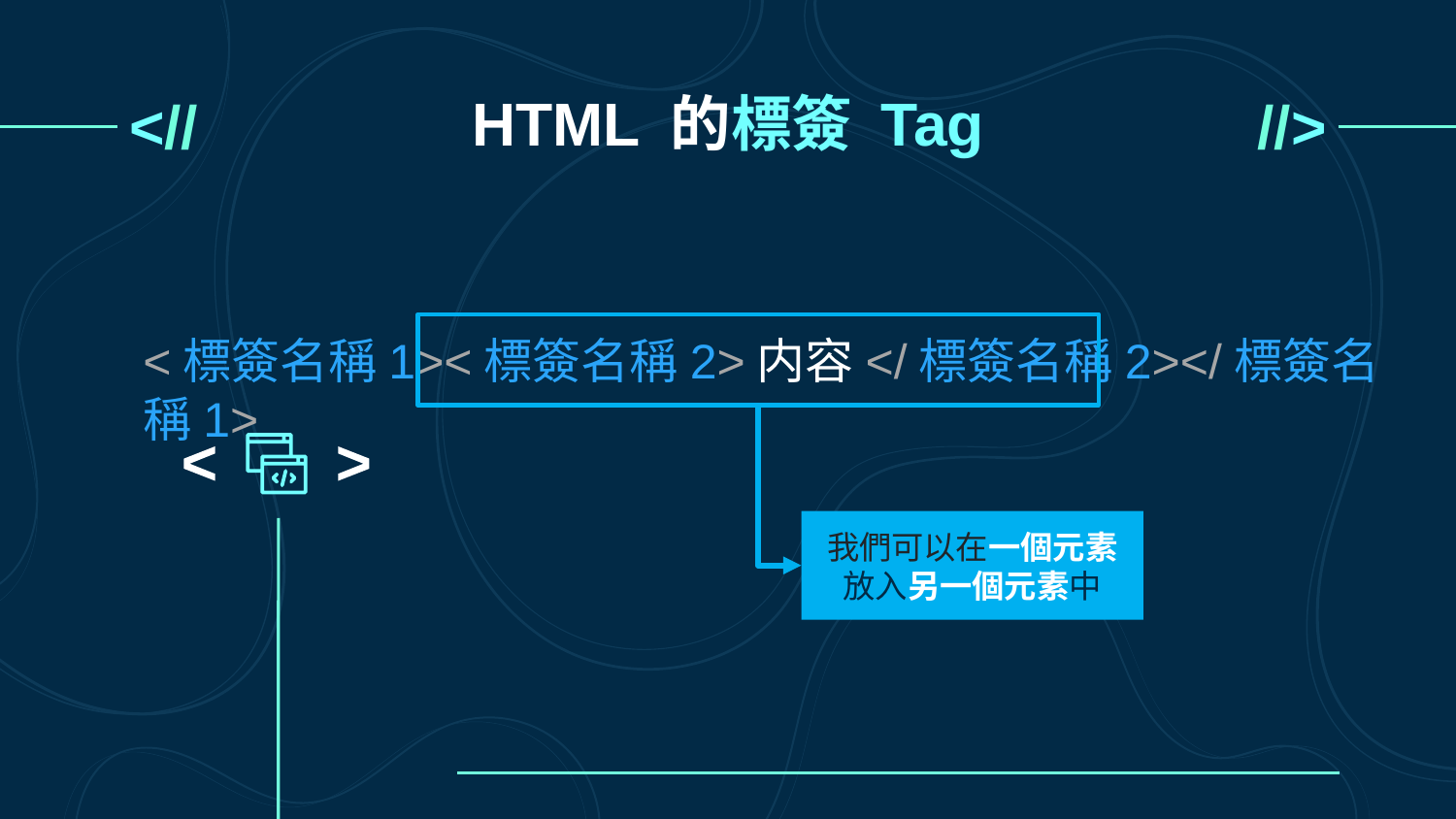

# HTML 的標簽 Tag
<//
//>

<標簽名稱1><標簽名稱2>内容</標簽名稱2></標簽名稱1>

<
<
我們可以在一個元素放入另一個元素中